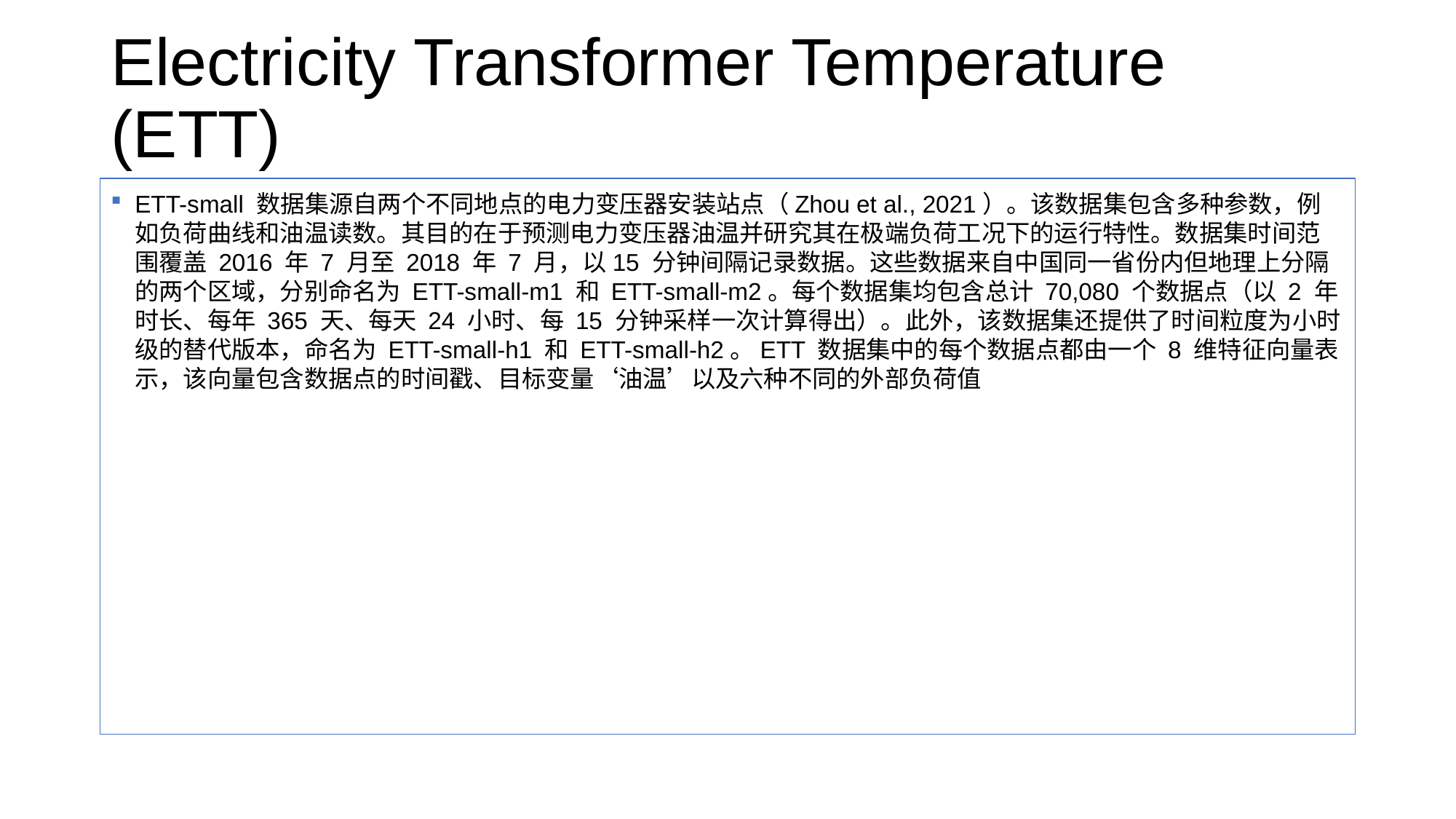

# Electricity Transformer Temperature (ETT)
ETT-small 数据集​​源自两个不同地点的​​电力变压器安装站点​​（Zhou et al., 2021）。该数据集包含多种参数，例如​​负荷曲线和​​油温读数​​。其目的在于​​预测电力变压器油温​​并​​研究其在极端负荷工况下的运行特性​。数据集时间范围​​覆盖 2016 年 7 月至 2018 年 7 月​​，以​​15 分钟间隔记录数据​​。这些数据来自中国​​同一省份内​​但​​地理上分隔​​的两个区域，​​分别命名为 ETT-small-m1 和 ETT-small-m2​​。​​每个数据集均包含总计 70,080 个数据点​​（以 2 年时长、每年 365 天、每天 24 小时、每 15 分钟采样一次计算得出）。此外，该数据集还提供了时间粒度为小时级的替代版本，​​命名为 ETT-small-h1 和 ETT-small-h2​​。​​ETT 数据集中的每个数据点都由一个 8 维特征向量表示​​，该向量包含​​数据点的时间戳​​、​​目标变量‘油温’​​以及​​六种不同的外部负荷值